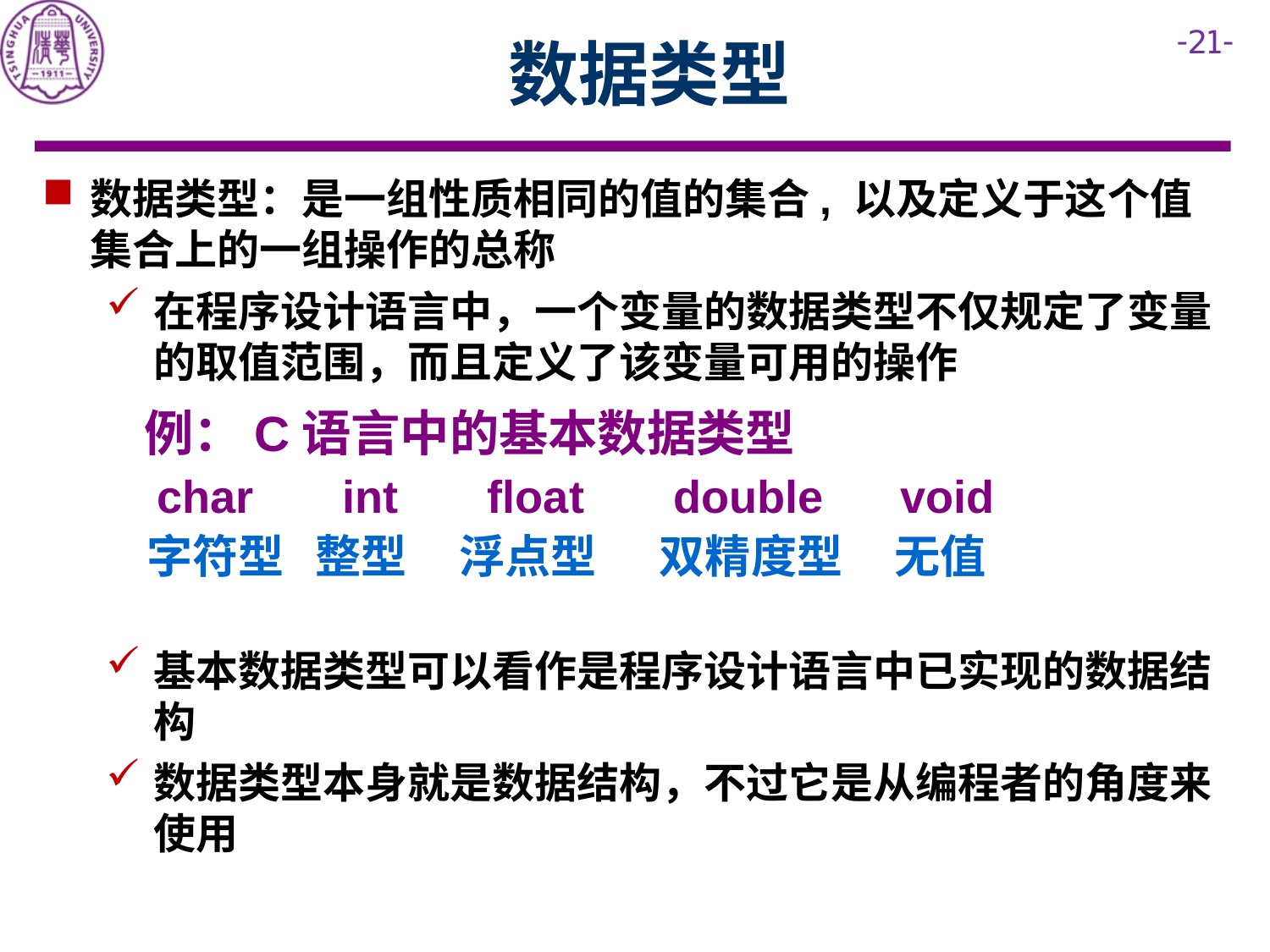

# 数据类型
数据类型：是一组性质相同的值的集合, 以及定义于这个值集合上的一组操作的总称
在程序设计语言中，一个变量的数据类型不仅规定了变量的取值范围，而且定义了该变量可用的操作
        例：C语言中的基本数据类型
         char       int       float       double      void
         字符型   整型     浮点型      双精度型     无值

基本数据类型可以看作是程序设计语言中已实现的数据结构
数据类型本身就是数据结构，不过它是从编程者的角度来使用